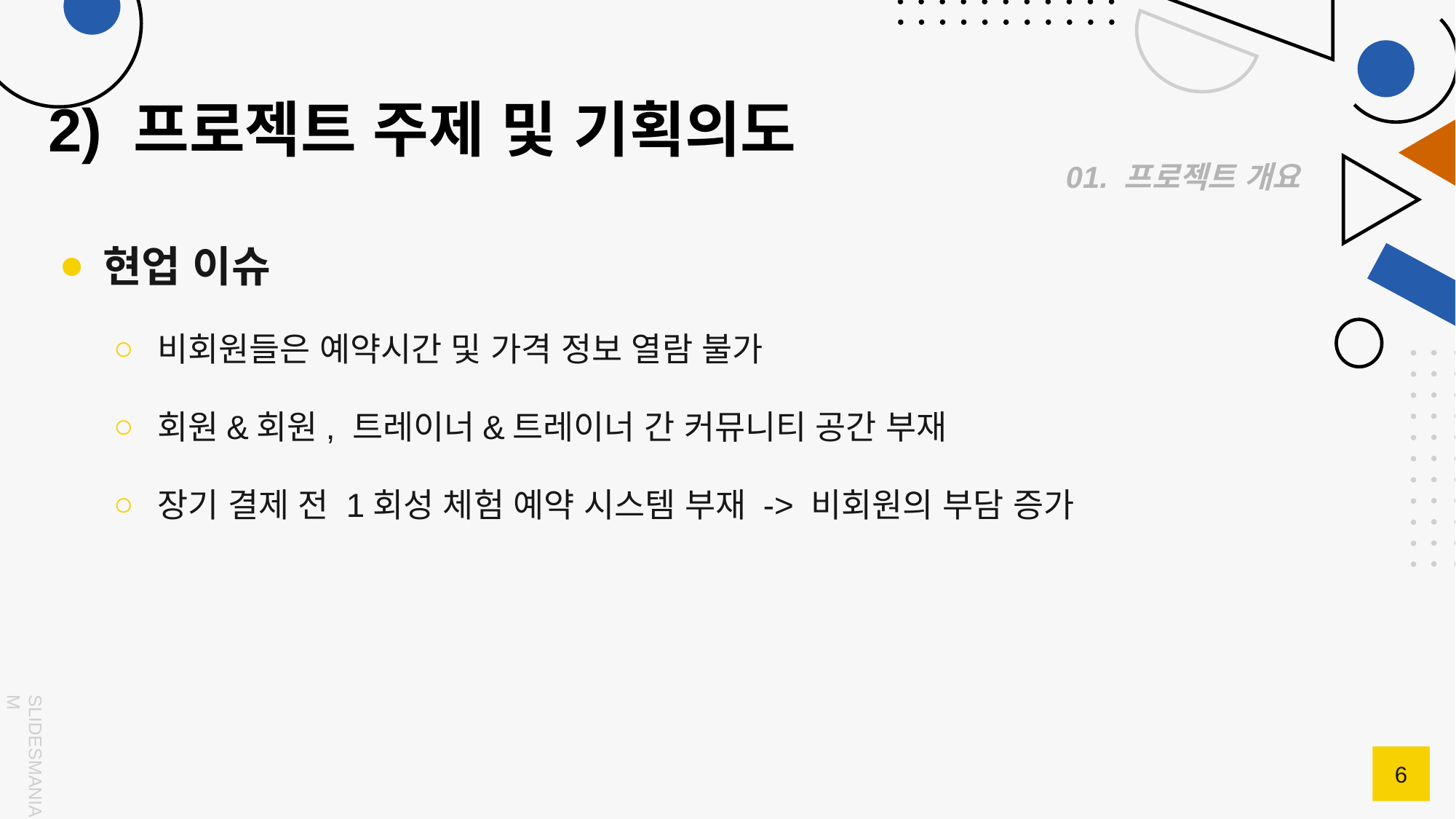

# 2) 프로젝트 주제 및 기획의도
01. 프로젝트 개요
현업 이슈
비회원들은 예약시간 및 가격 정보 열람 불가
회원&회원, 트레이너&트레이너 간 커뮤니티 공간 부재
장기 결제 전 1회성 체험 예약 시스템 부재 -> 비회원의 부담 증가
6